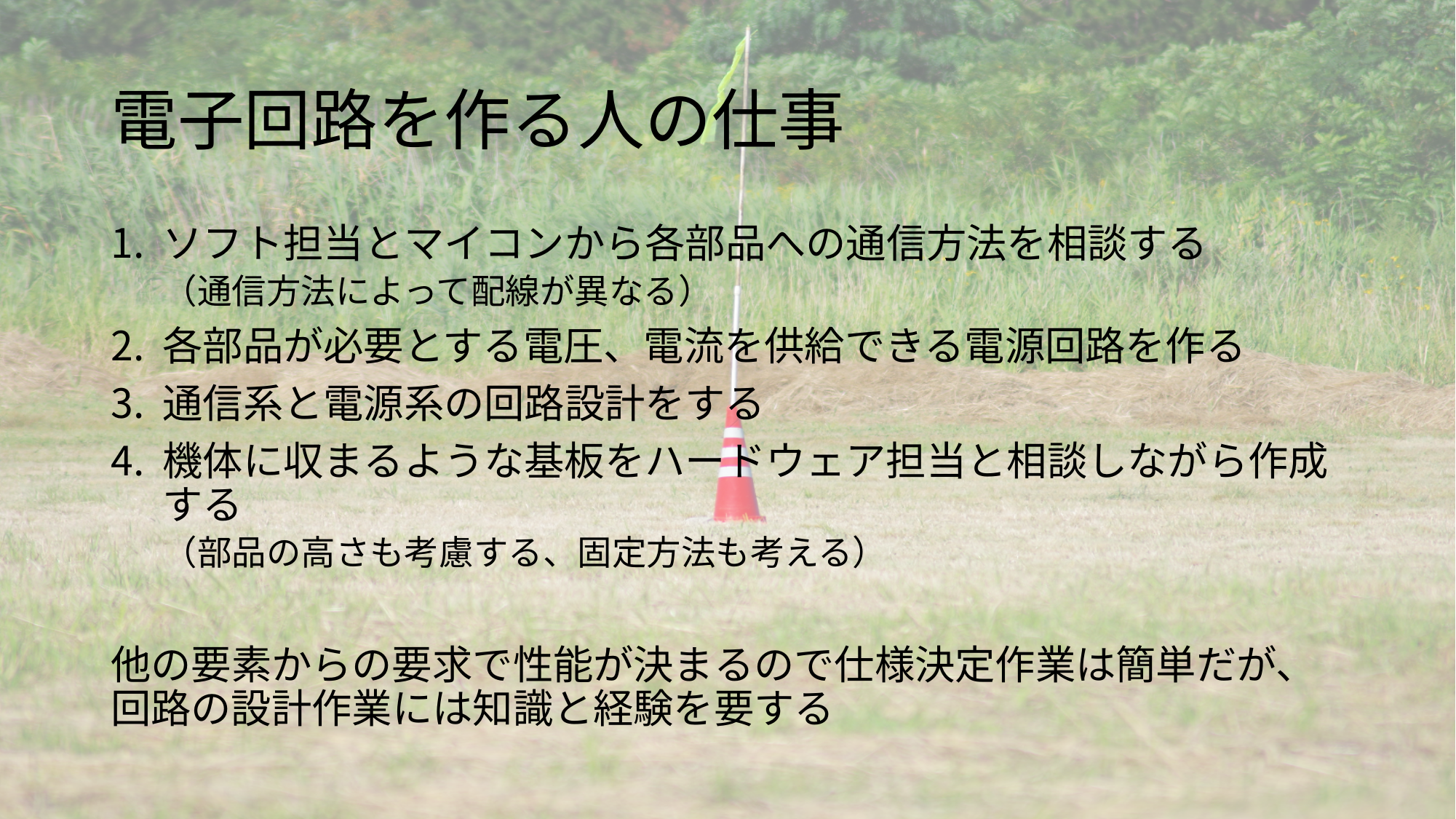

# 電子回路を作る人の仕事
ソフト担当とマイコンから各部品への通信方法を相談する
（通信方法によって配線が異なる）
各部品が必要とする電圧、電流を供給できる電源回路を作る
通信系と電源系の回路設計をする
機体に収まるような基板をハードウェア担当と相談しながら作成する
（部品の高さも考慮する、固定方法も考える）

他の要素からの要求で性能が決まるので仕様決定作業は簡単だが、回路の設計作業には知識と経験を要する